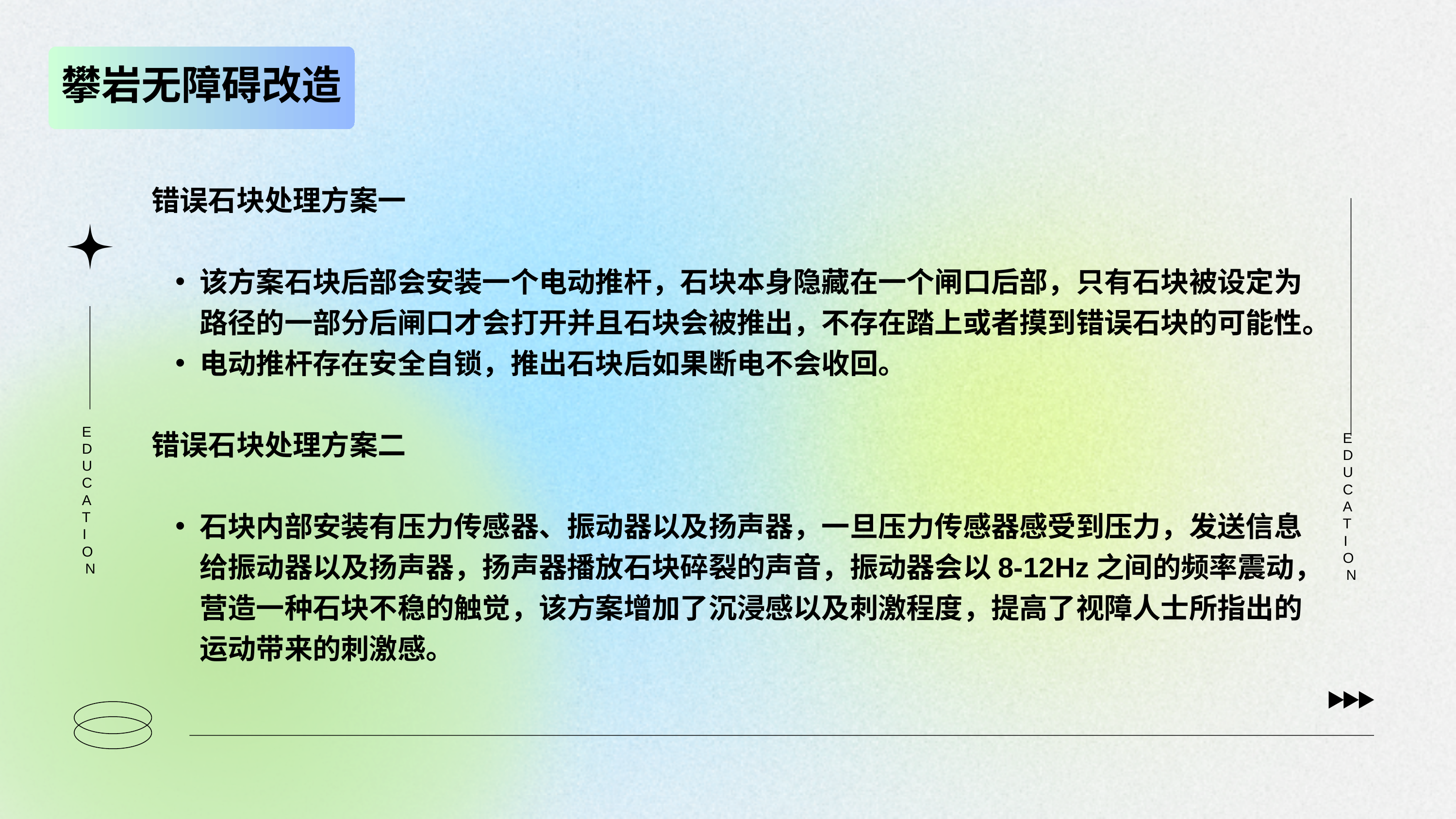

攀岩无障碍改造
错误石块处理方案一

该方案石块后部会安装一个电动推杆，石块本身隐藏在一个闸口后部，只有石块被设定为路径的一部分后闸口才会打开并且石块会被推出，不存在踏上或者摸到错误石块的可能性。
电动推杆存在安全自锁，推出石块后如果断电不会收回。

错误石块处理方案二

石块内部安装有压力传感器、振动器以及扬声器，一旦压力传感器感受到压力，发送信息给振动器以及扬声器，扬声器播放石块碎裂的声音，振动器会以8-12Hz之间的频率震动，营造一种石块不稳的触觉，该方案增加了沉浸感以及刺激程度，提高了视障人士所指出的运动带来的刺激感。

EDUCATION
EDUCATION